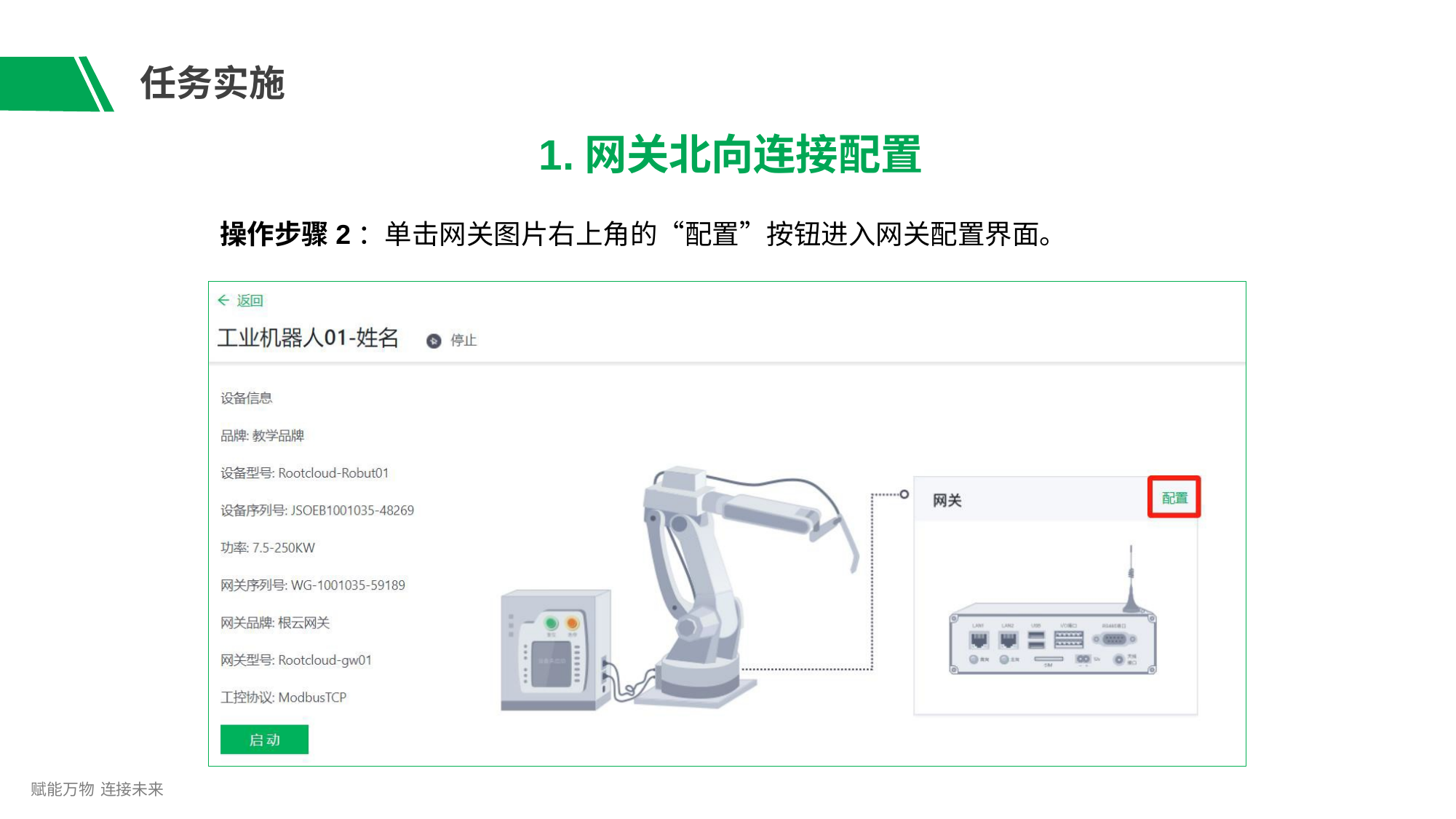

# 任务实施
1.网关北向连接配置
操作步骤2：单击网关图片右上角的“配置”按钮进入网关配置界面。

赋能万物 连接未来